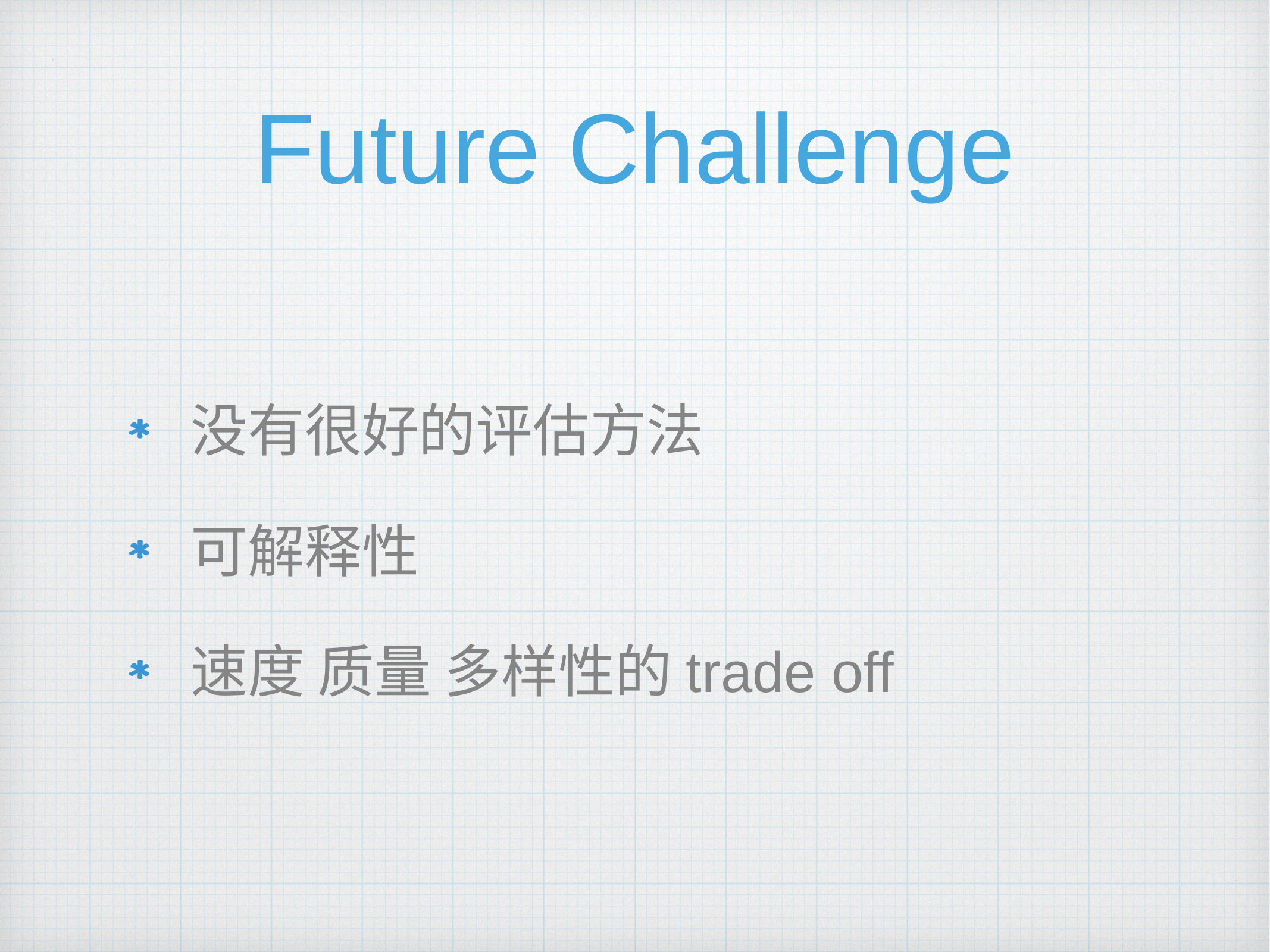

# Future Challenge
没有很好的评估方法
可解释性
速度 质量 多样性的trade off